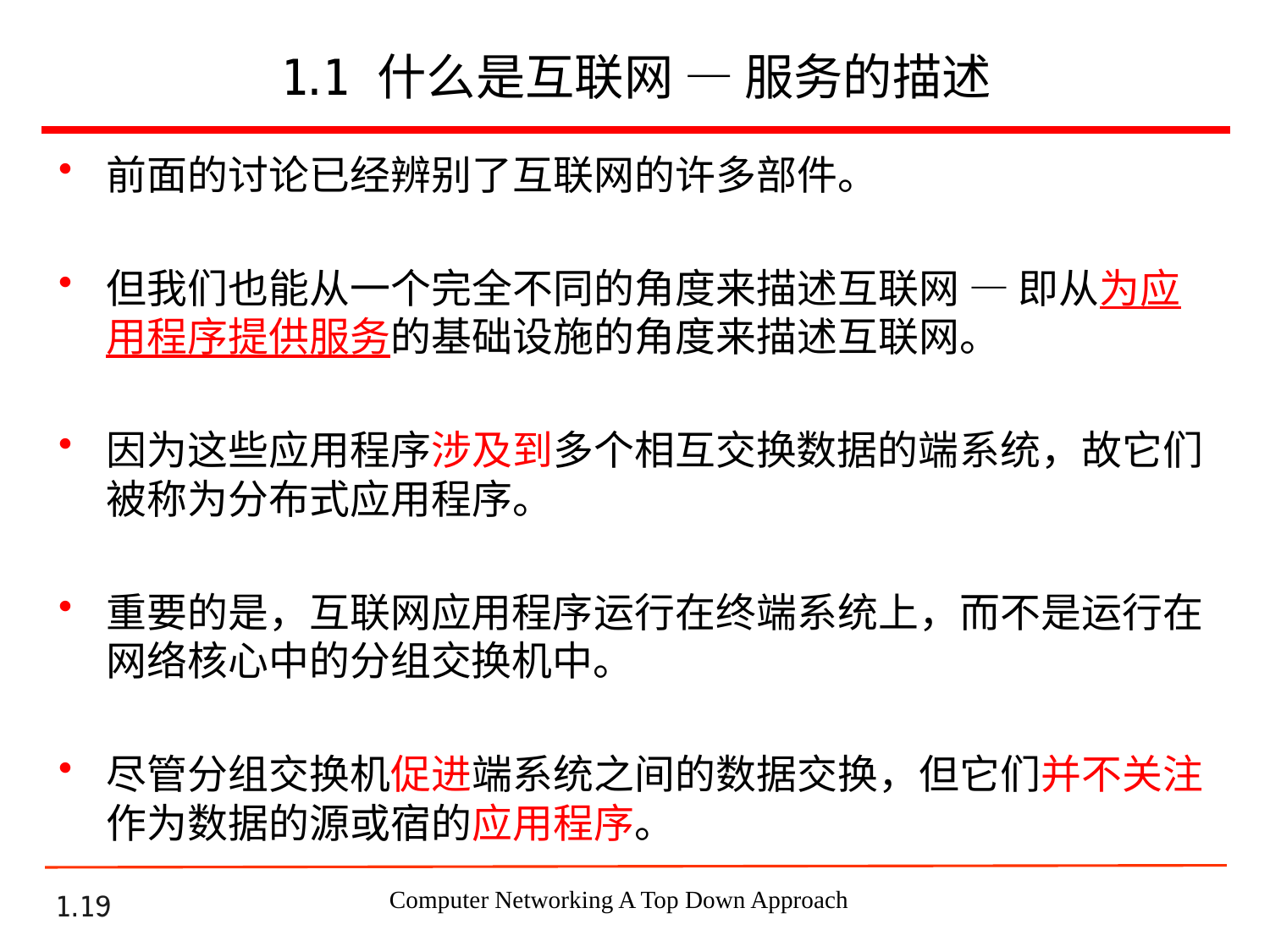

# 1.1 什么是互联网 — 服务的描述
前面的讨论已经辨别了互联网的许多部件。

但我们也能从一个完全不同的角度来描述互联网 — 即从为应用程序提供服务的基础设施的角度来描述互联网。

因为这些应用程序涉及到多个相互交换数据的端系统，故它们被称为分布式应用程序。

重要的是，互联网应用程序运行在终端系统上，而不是运行在网络核心中的分组交换机中。

尽管分组交换机促进端系统之间的数据交换，但它们并不关注作为数据的源或宿的应用程序。